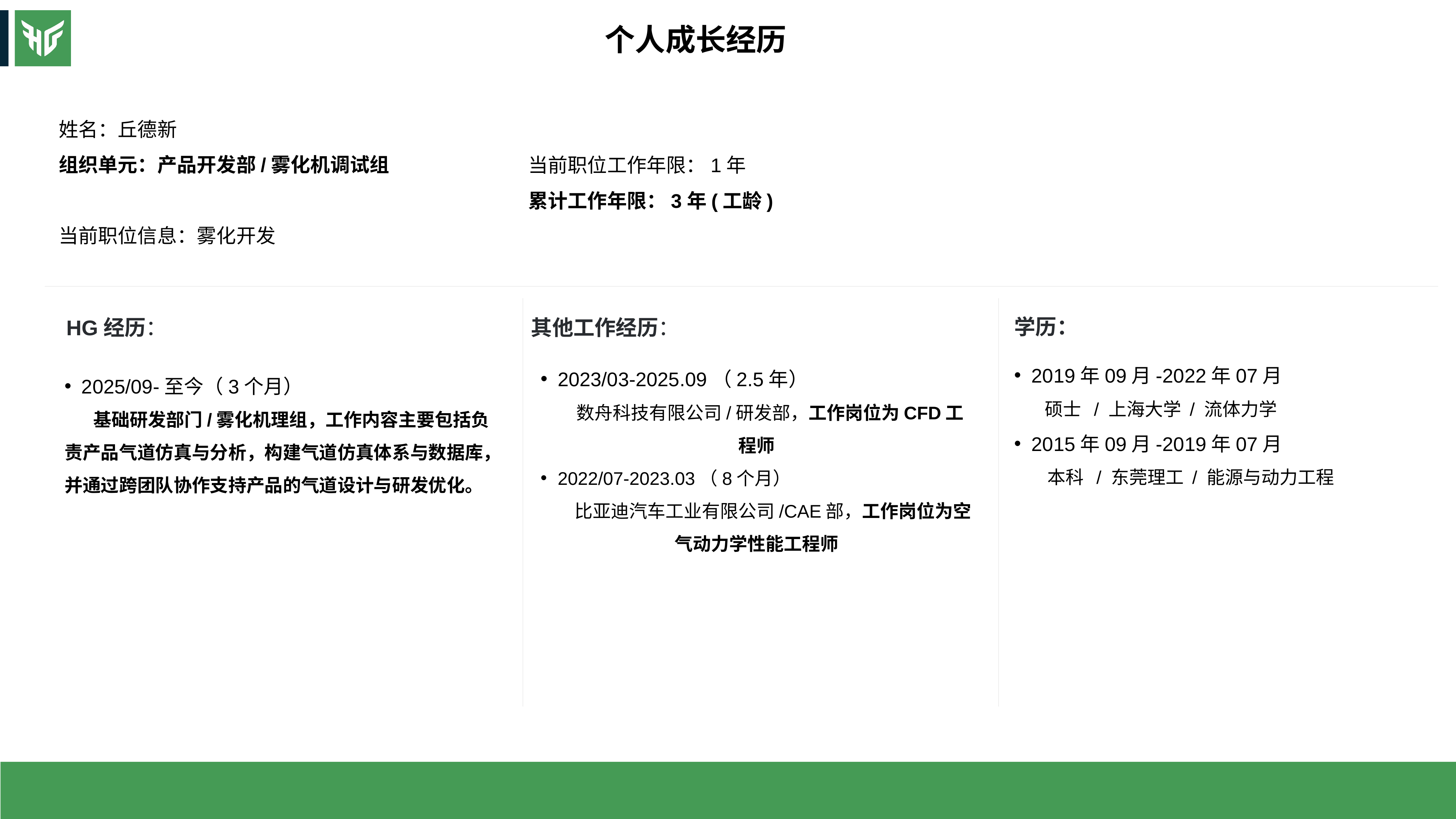

个人成长经历
姓名：丘德新
组织单元：产品开发部/雾化机调试组
当前职位信息：雾化开发
当前职位工作年限：1年
累计工作年限：3年(工龄)
学历：
HG经历：
其他工作经历：
2019年09月-2022年07月
        硕士  / 上海大学 / 流体力学
2015年09月-2019年07月
       本科  / 东莞理工 / 能源与动力工程

2023/03-2025.09（2.5年）
       数舟科技有限公司/研发部，工作岗位为CFD工程师
2022/07-2023.03（8个月）
       比亚迪汽车工业有限公司/CAE部，工作岗位为空气动力学性能工程师

2025/09-至今（3个月）
      基础研发部门/雾化机理组，工作内容主要包括负责产品气道仿真与分析，构建气道仿真体系与数据库，并通过跨团队协作支持产品的气道设计与研发优化。

3